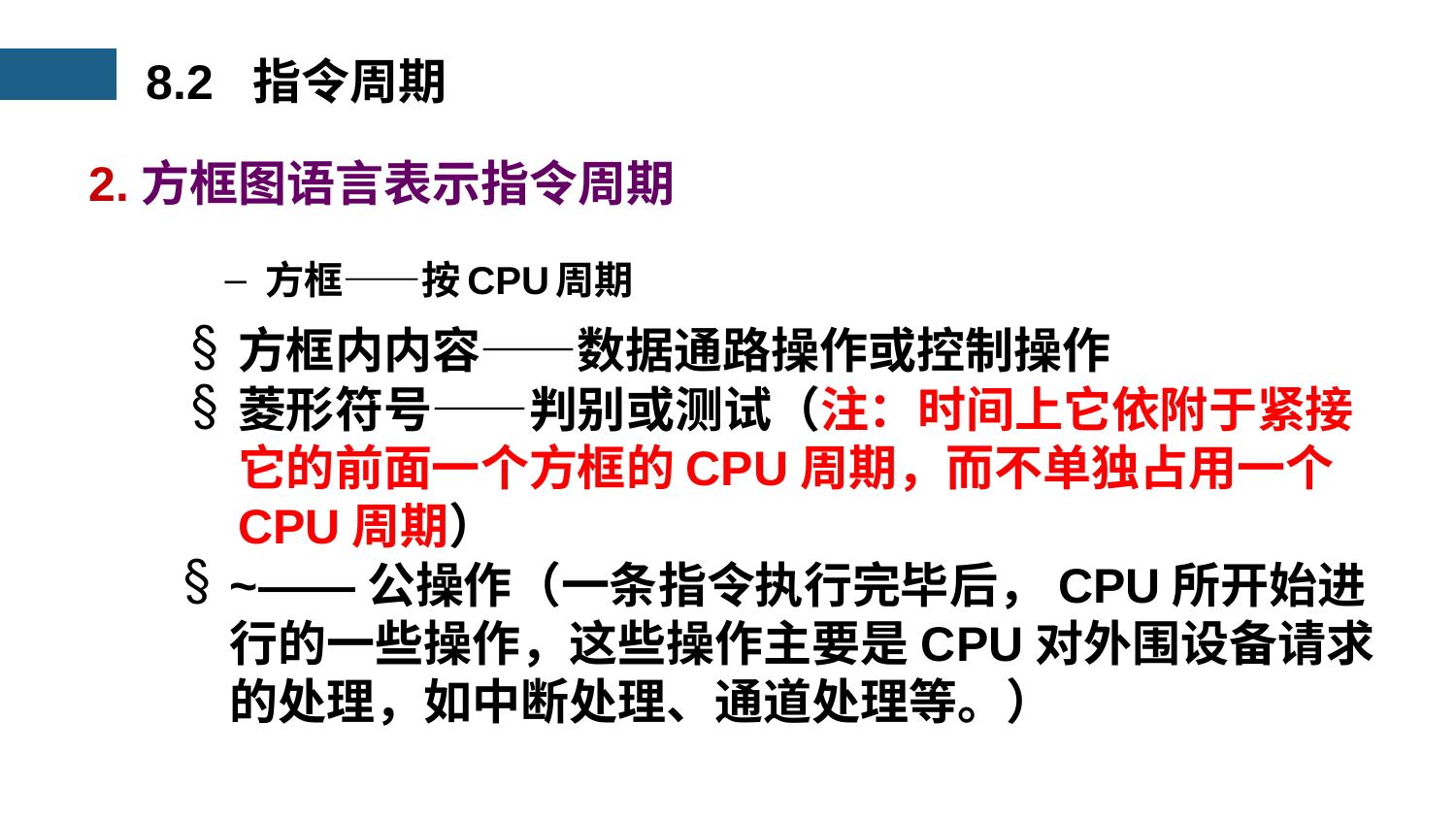

8.2  指令周期
2.方框图语言表示指令周期
方框——按CPU周期
方框内内容——数据通路操作或控制操作
菱形符号——判别或测试（注：时间上它依附于紧接它的前面一个方框的CPU周期，而不单独占用一个CPU周期）
~——公操作（一条指令执行完毕后，CPU所开始进行的一些操作，这些操作主要是CPU对外围设备请求的处理，如中断处理、通道处理等。）